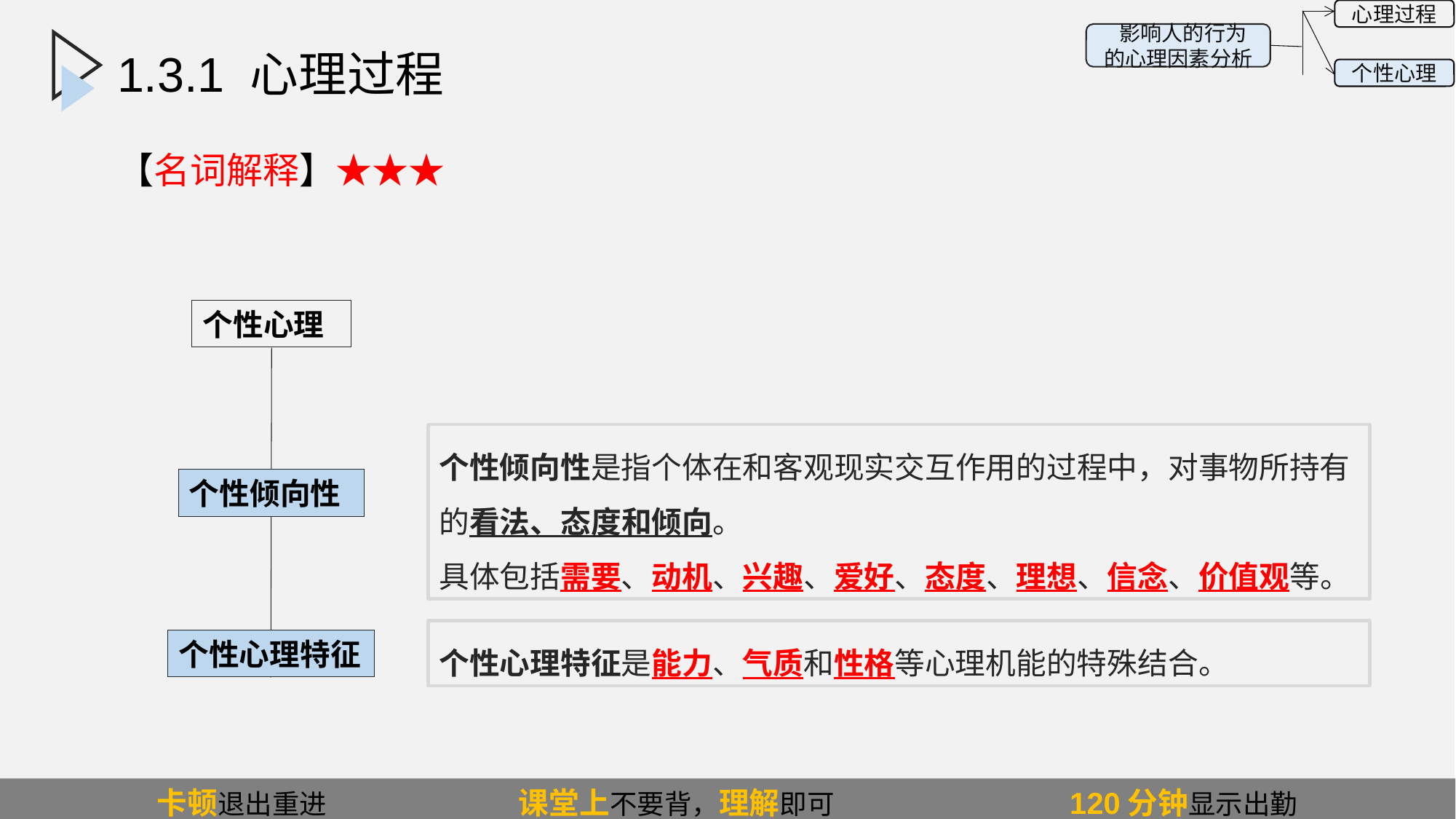

1.3.2.2个性心理的构成
心理过程
 影响人的行为的心理因素分析

个性心理
# 1.3.1 心理过程
【名词解释】★★★

个性心理
个性倾向性是指个体在和客观现实交互作用的过程中，对事物所持有的看法、态度和倾向。
具体包括需要、动机、兴趣、爱好、态度、理想、信念、价值观等。
个性倾向性
个性心理特征是能力、气质和性格等心理机能的特殊结合。
个性心理特征